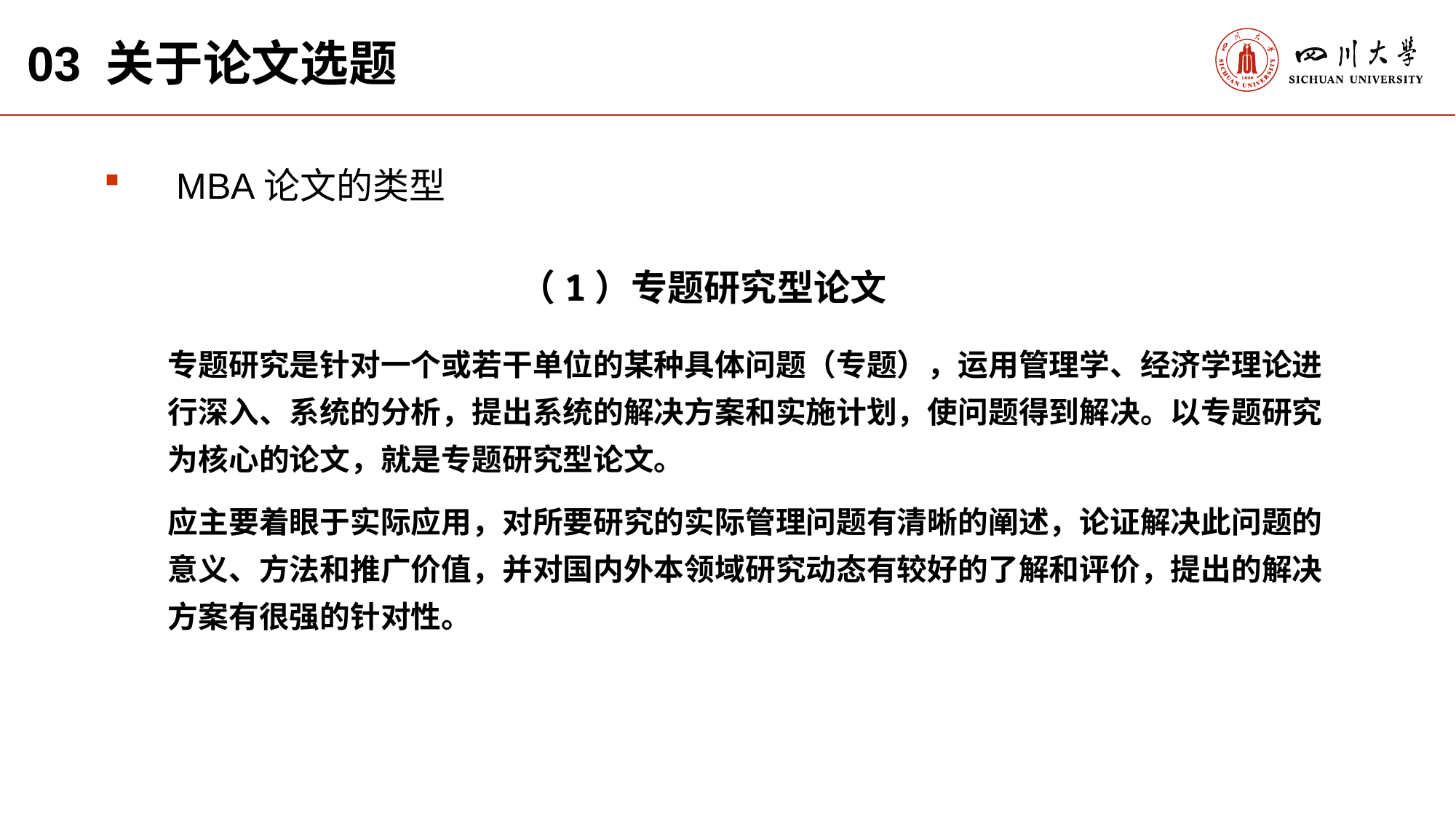

03 关于论文选题
MBA论文的类型
（1）专题研究型论文
专题研究是针对一个或若干单位的某种具体问题（专题），运用管理学、经济学理论进行深入、系统的分析，提出系统的解决方案和实施计划，使问题得到解决。以专题研究为核心的论文，就是专题研究型论文。
应主要着眼于实际应用，对所要研究的实际管理问题有清晰的阐述，论证解决此问题的意义、方法和推广价值，并对国内外本领域研究动态有较好的了解和评价，提出的解决方案有很强的针对性。